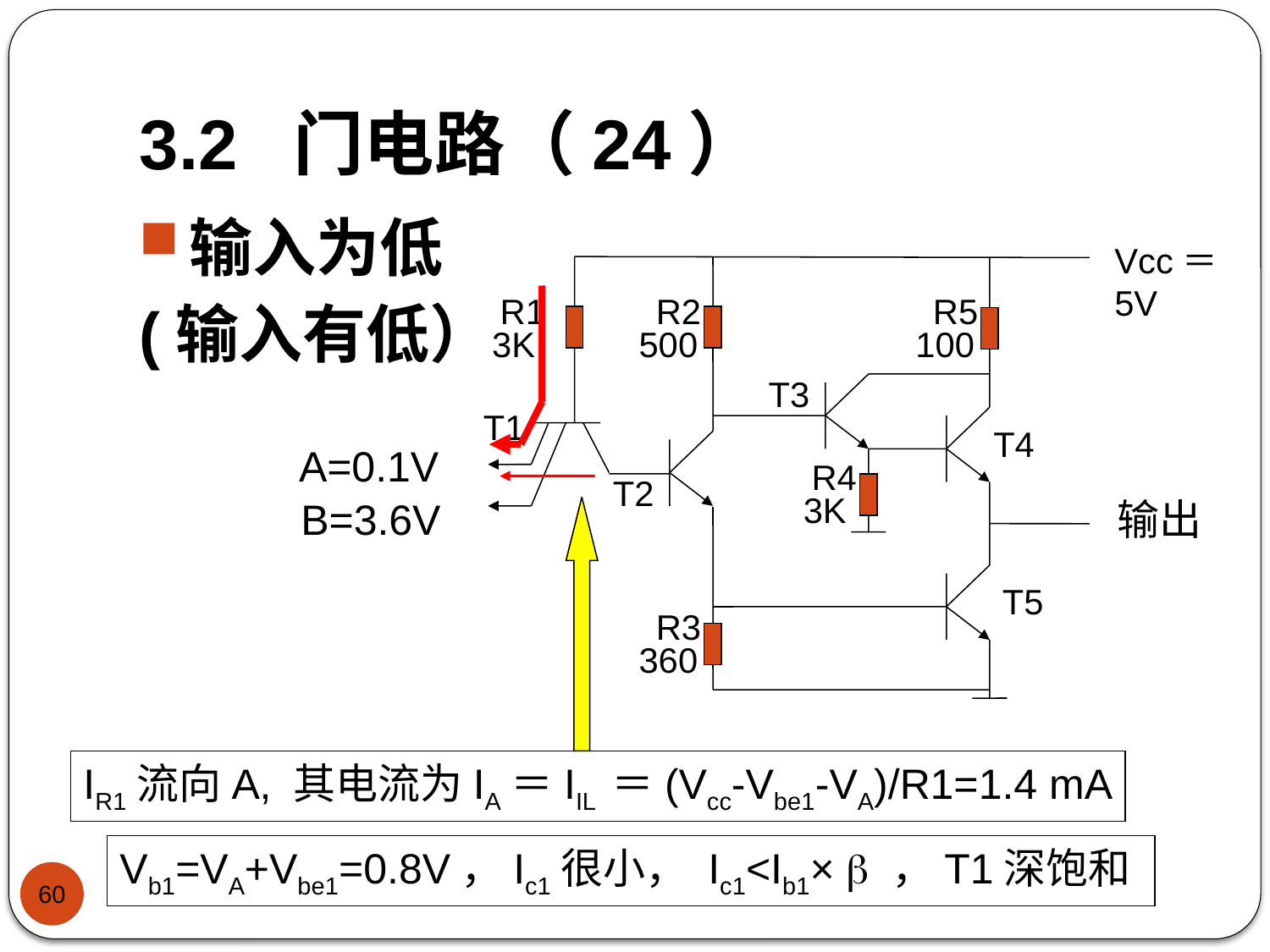

# 3.2  门电路（24）
输入为低
(输入有低）
Vcc＝5V

R1
3K
R2
500
R5
100
T3
T1
T4
R4
3K
T2
T5
R3
360

A=0.1V

B=3.6V
输出

IR1流向A, 其电流为IA＝IIL ＝(Vcc-Vbe1-VA)/R1=1.4 mA
Vb1=VA+Vbe1=0.8V，Ic1很小， Ic1<Ib1× β ，T1深饱和
60